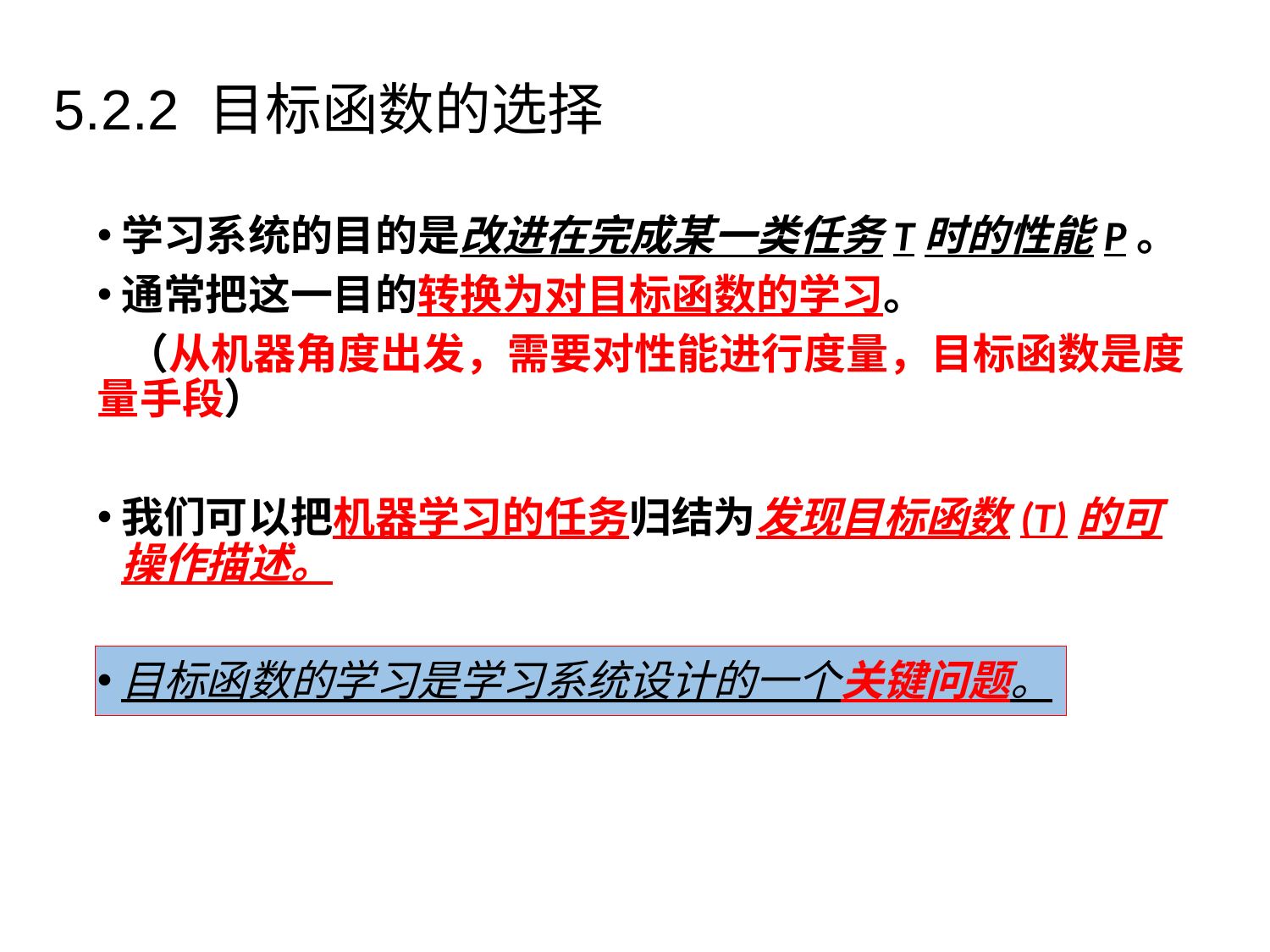

4.2机器学习活动
# 5.2.2 目标函数的选择
学习系统的目的是改进在完成某一类任务T时的性能P。
通常把这一目的转换为对目标函数的学习。
  （从机器角度出发，需要对性能进行度量，目标函数是度量手段）

我们可以把机器学习的任务归结为发现目标函数(T)的可操作描述。

目标函数的学习是学习系统设计的一个关键问题。